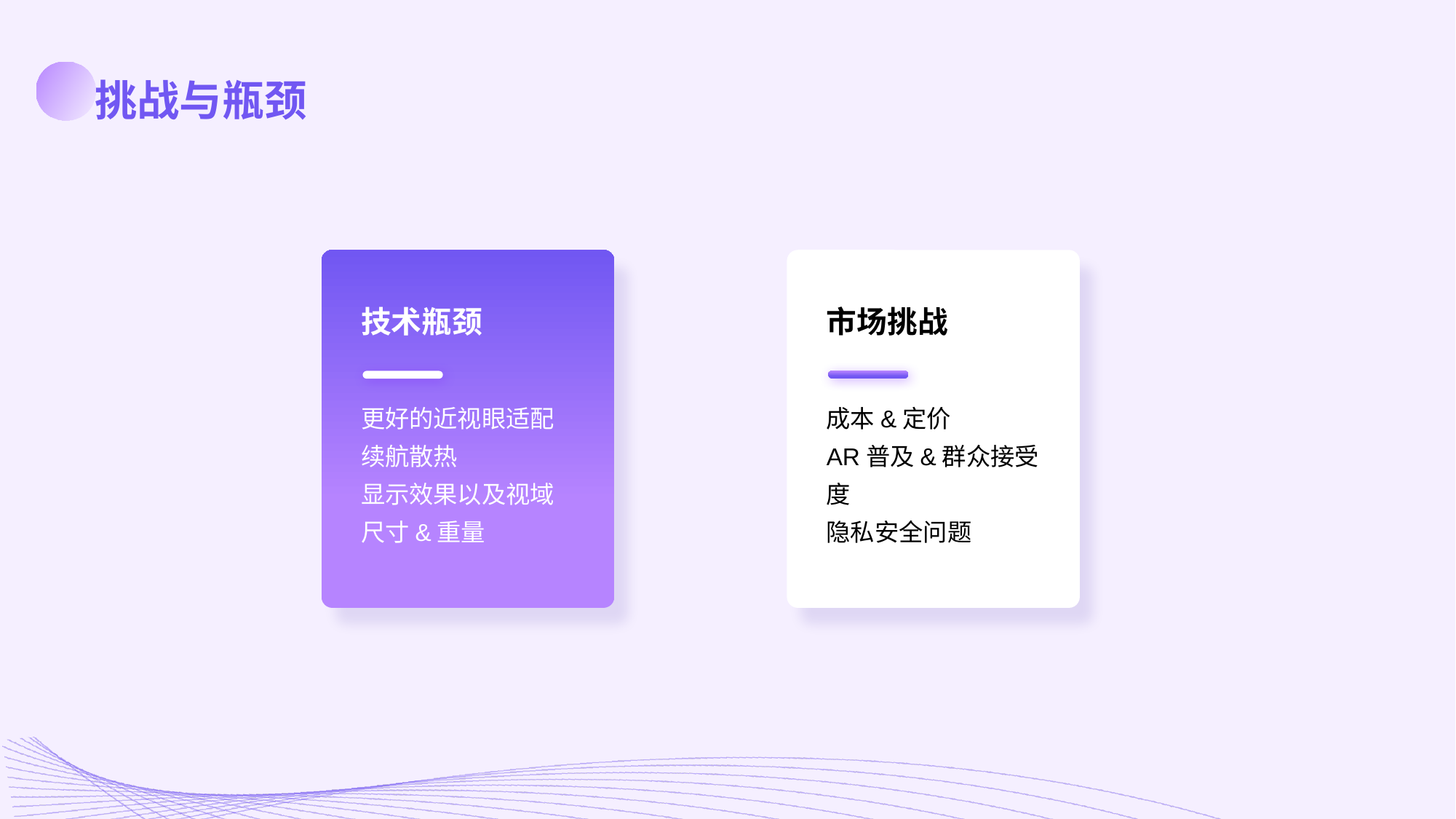

挑战与瓶颈

技术瓶颈
市场挑战

更好的近视眼适配
续航散热
显示效果以及视域
尺寸&重量
成本&定价
AR普及&群众接受度
隐私安全问题